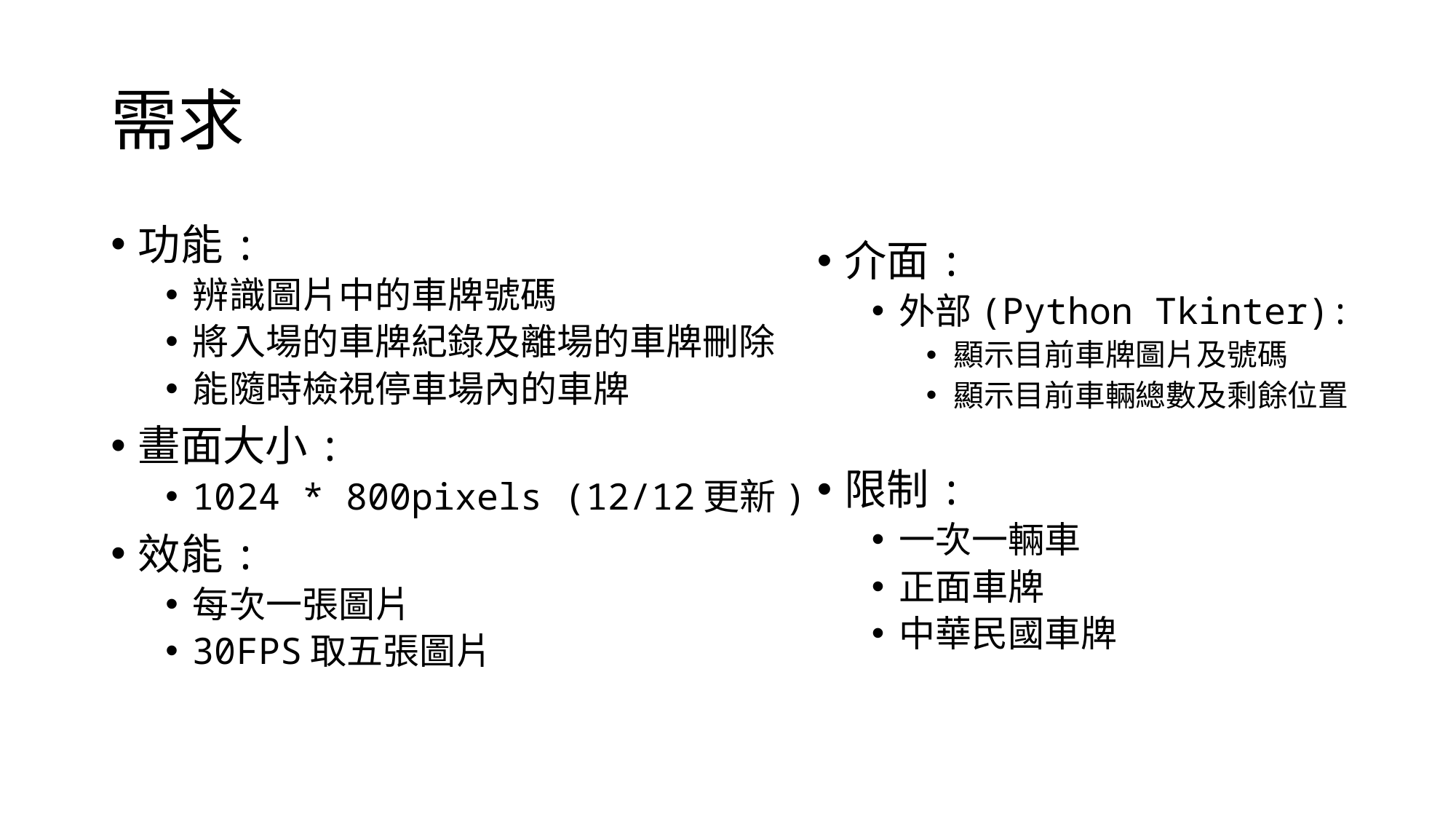

# 需求
功能:
辨識圖片中的車牌號碼
將入場的車牌紀錄及離場的車牌刪除
能隨時檢視停車場內的車牌
畫面大小:
1024 * 800pixels (12/12更新)
效能:
每次一張圖片
30FPS取五張圖片

介面:
外部(Python Tkinter):
顯示目前車牌圖片及號碼
顯示目前車輛總數及剩餘位置

限制:
一次一輛車
正面車牌
中華民國車牌